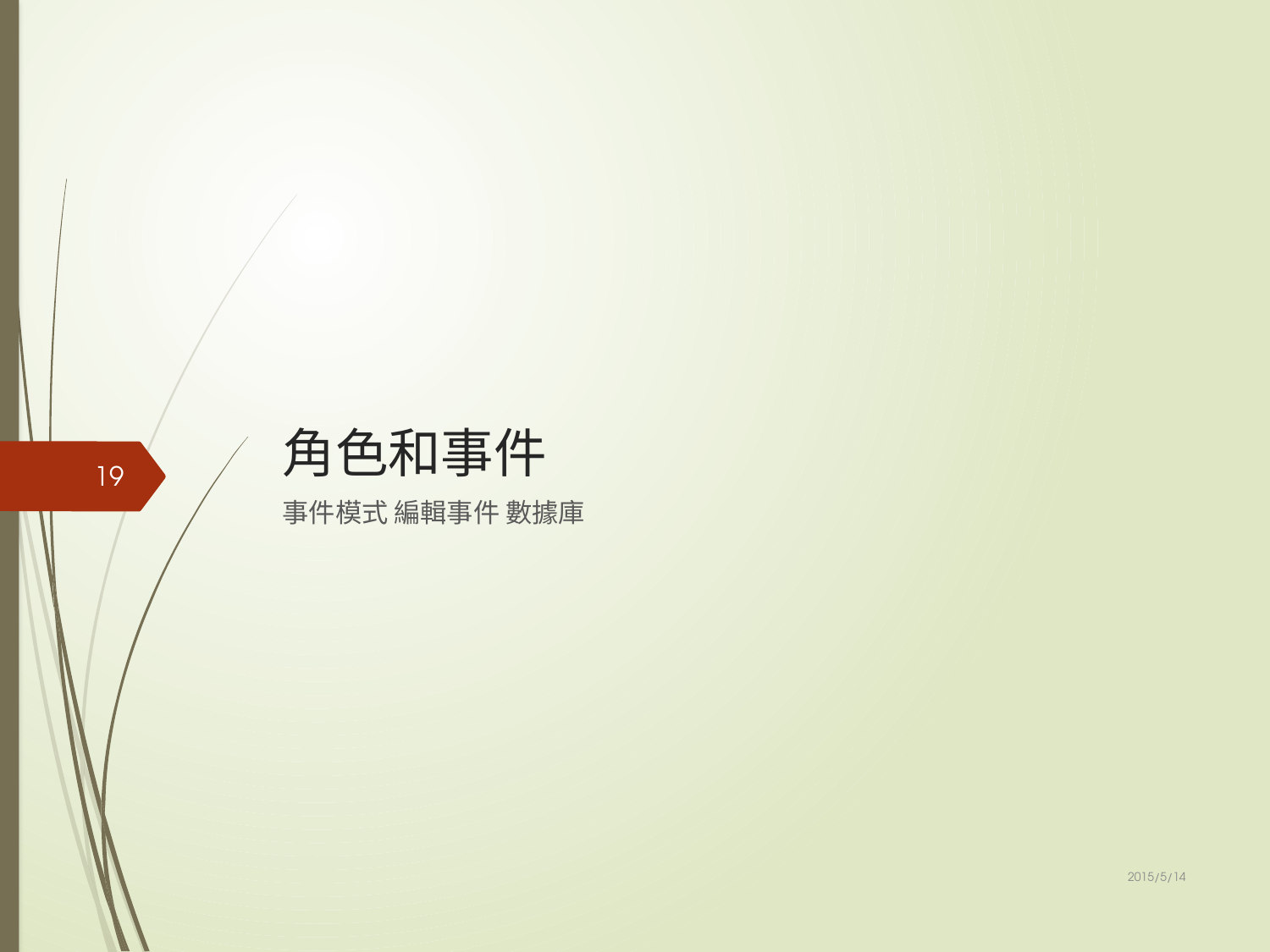

# 角色和事件
19
事件模式 編輯事件 數據庫
2015/5/14